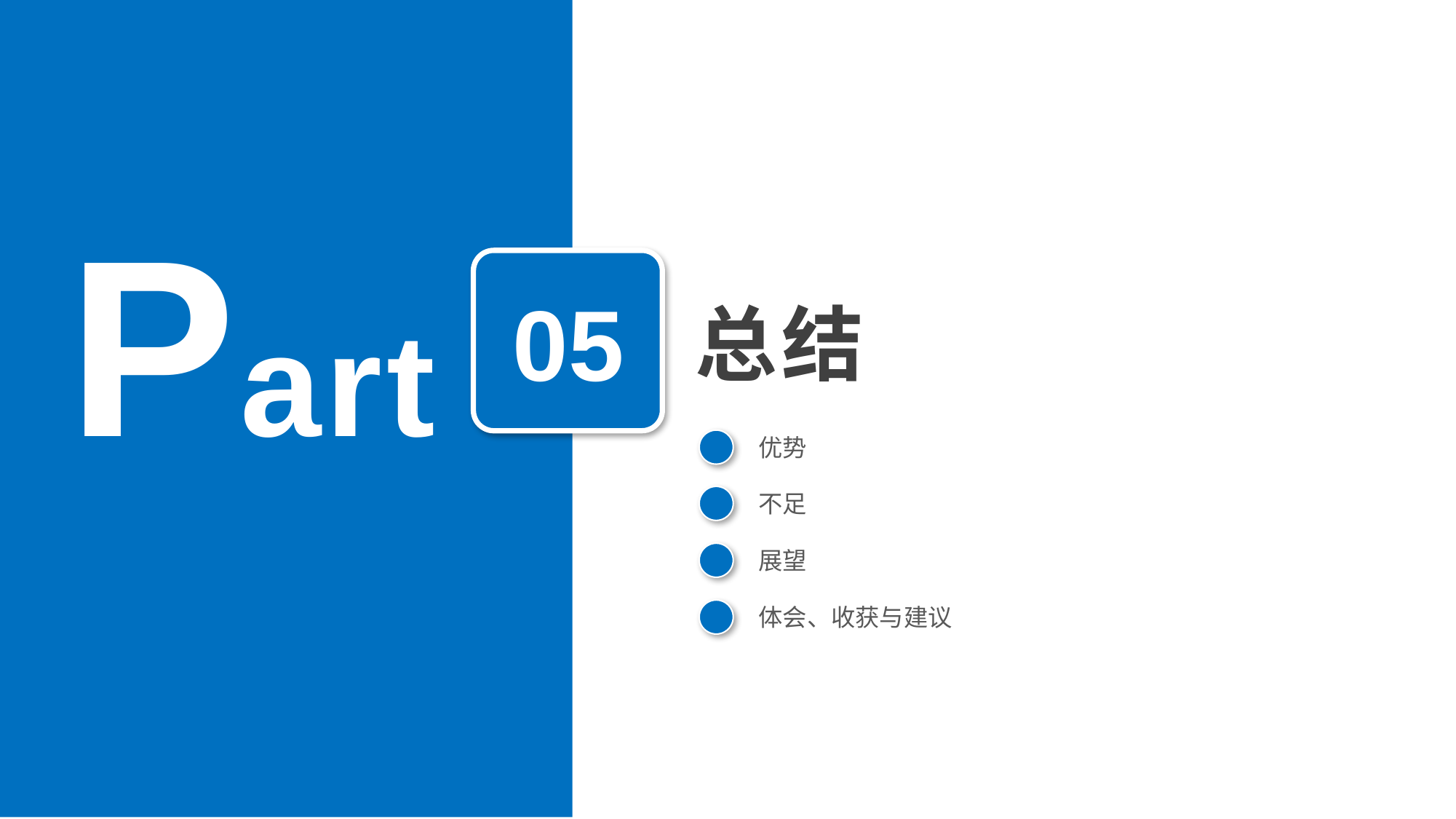

Part

05
总结
优势

不足

展望

体会、收获与建议